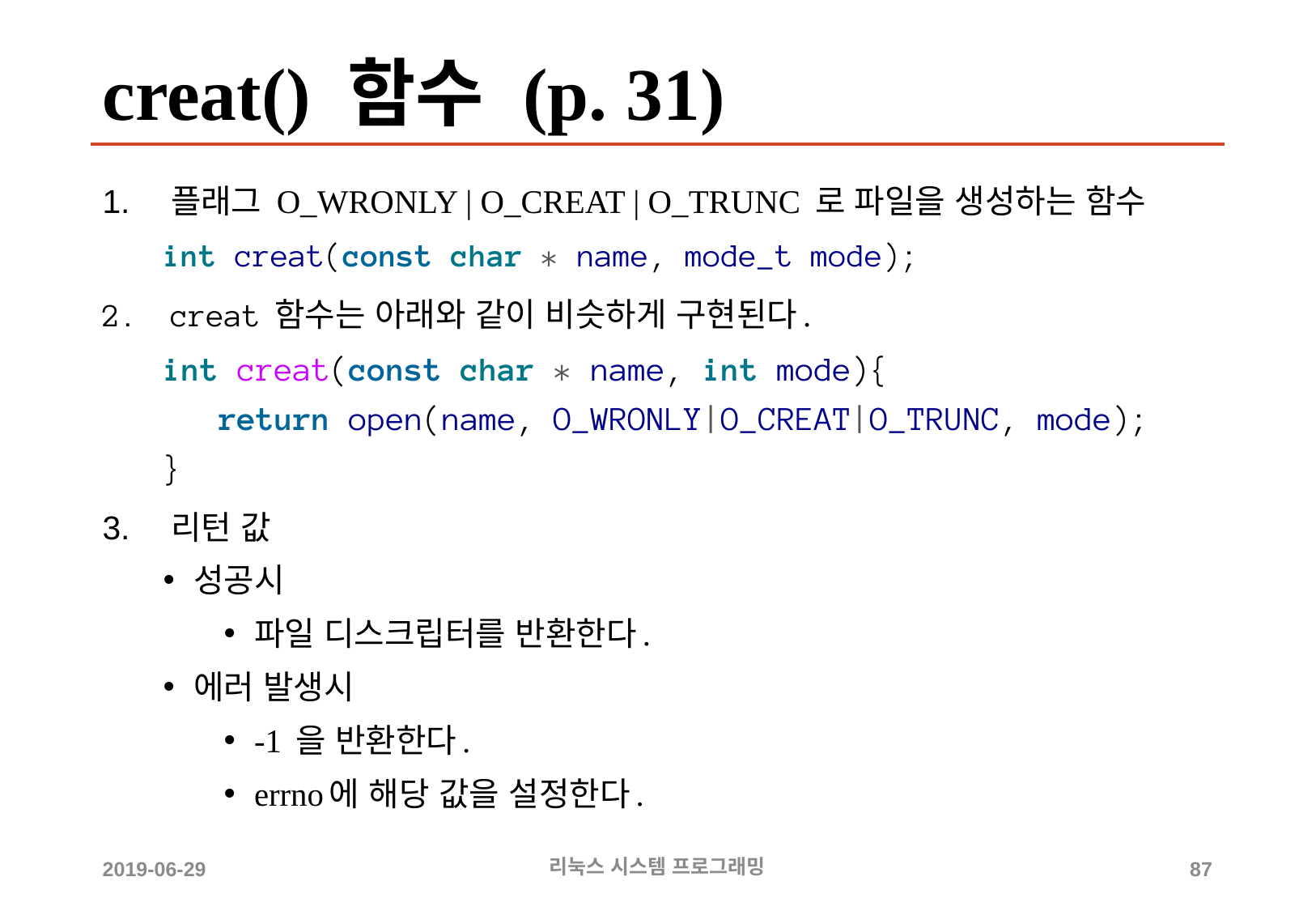

# creat() 함수 (p. 31)
플래그 O_WRONLY | O_CREAT | O_TRUNC 로 파일을 생성하는 함수
int creat(const char * name, mode_t mode);
creat 함수는 아래와 같이 비슷하게 구현된다.
int creat(const char * name, int mode){
   return open(name, O_WRONLY|O_CREAT|O_TRUNC, mode);
}
리턴 값
성공시
파일 디스크립터를 반환한다.
에러 발생시
-1 을 반환한다.
errno에 해당 값을 설정한다.
2019-06-29
리눅스 시스템 프로그래밍
87